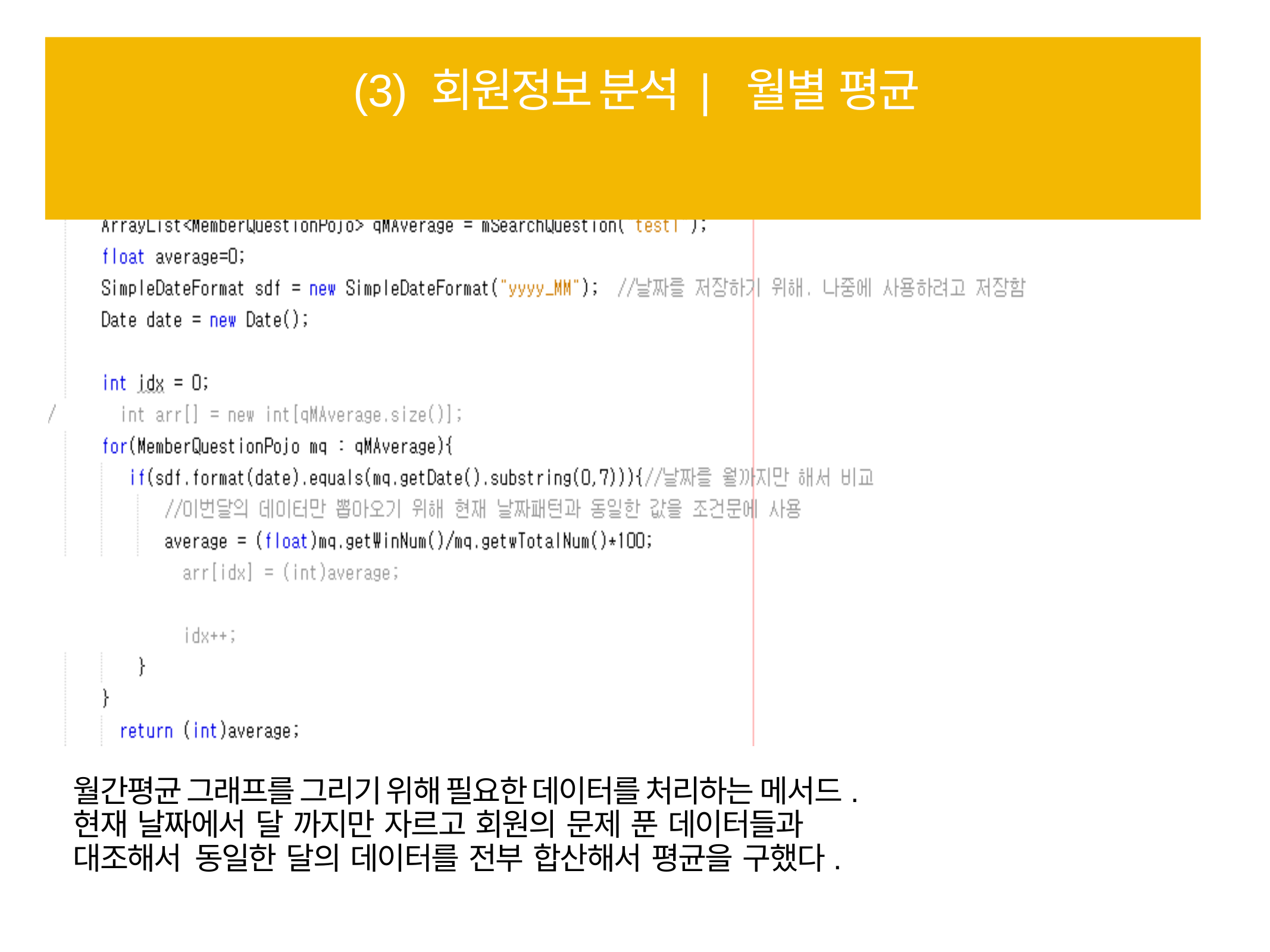

# (3) 회원정보 분석 | 월별 평균

월간평균 그래프를 그리기 위해 필요한 데이터를 처리하는 메서드.  현재 날짜에서 달 까지만 자르고 회원의 문제 푼 데이터들과 대조해서  동일한 달의 데이터를 전부 합산해서 평균을 구했다.